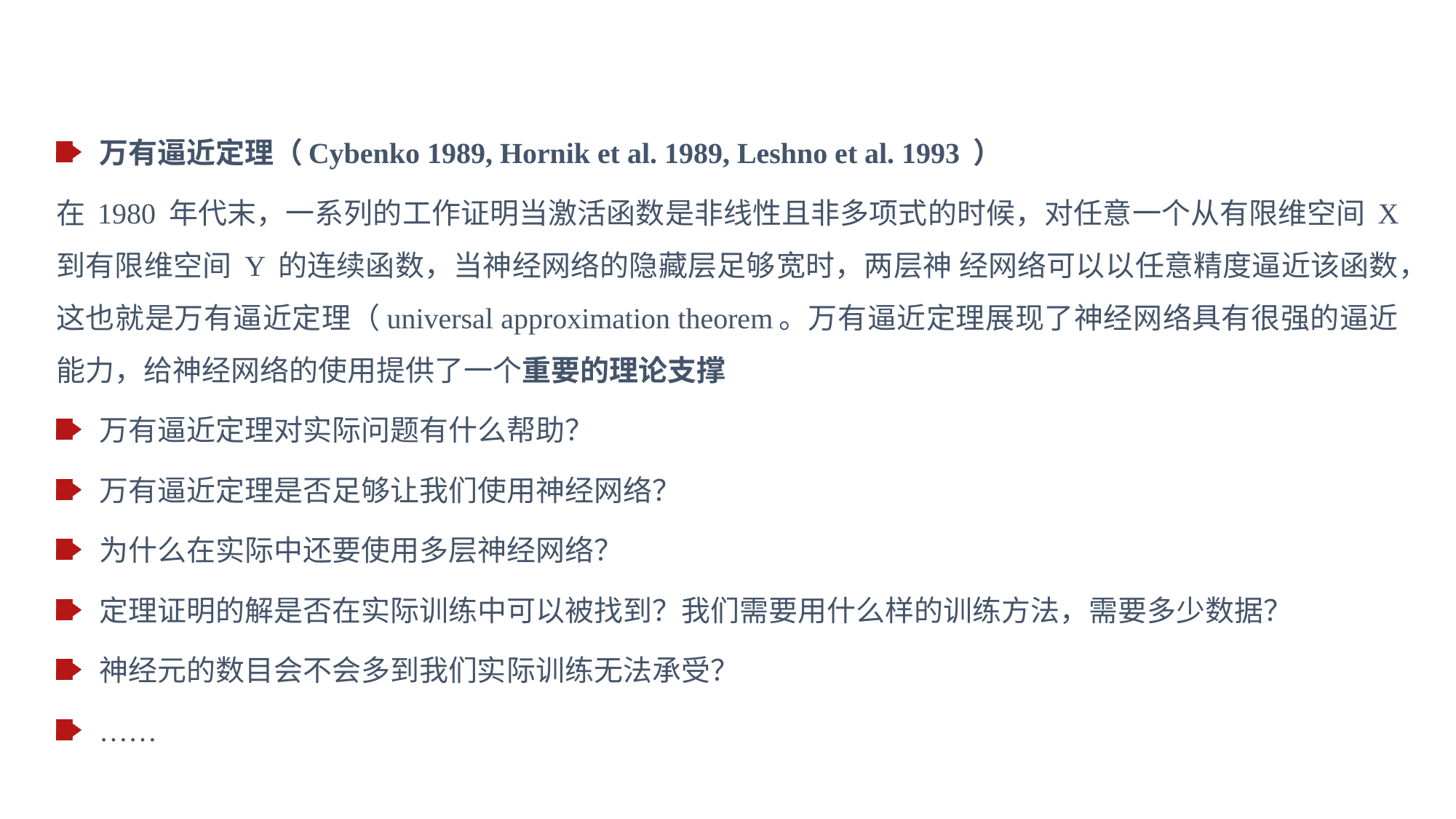

万有逼近定理（Cybenko 1989, Hornik et al. 1989, Leshno et al. 1993 ）
在 1980 年代末，一系列的工作证明当激活函数是非线性且非多项式的时候，对任意一个从有限维空间 X 到有限维空间 Y 的连续函数，当神经网络的隐藏层足够宽时，两层神 经网络可以以任意精度逼近该函数，这也就是万有逼近定理（universal approximation theorem。万有逼近定理展现了神经网络具有很强的逼近能力，给神经网络的使用提供了一个重要的理论支撑
万有逼近定理对实际问题有什么帮助？
万有逼近定理是否足够让我们使用神经网络？
为什么在实际中还要使用多层神经网络？
定理证明的解是否在实际训练中可以被找到？我们需要用什么样的训练方法，需要多少数据？
神经元的数目会不会多到我们实际训练无法承受？
……